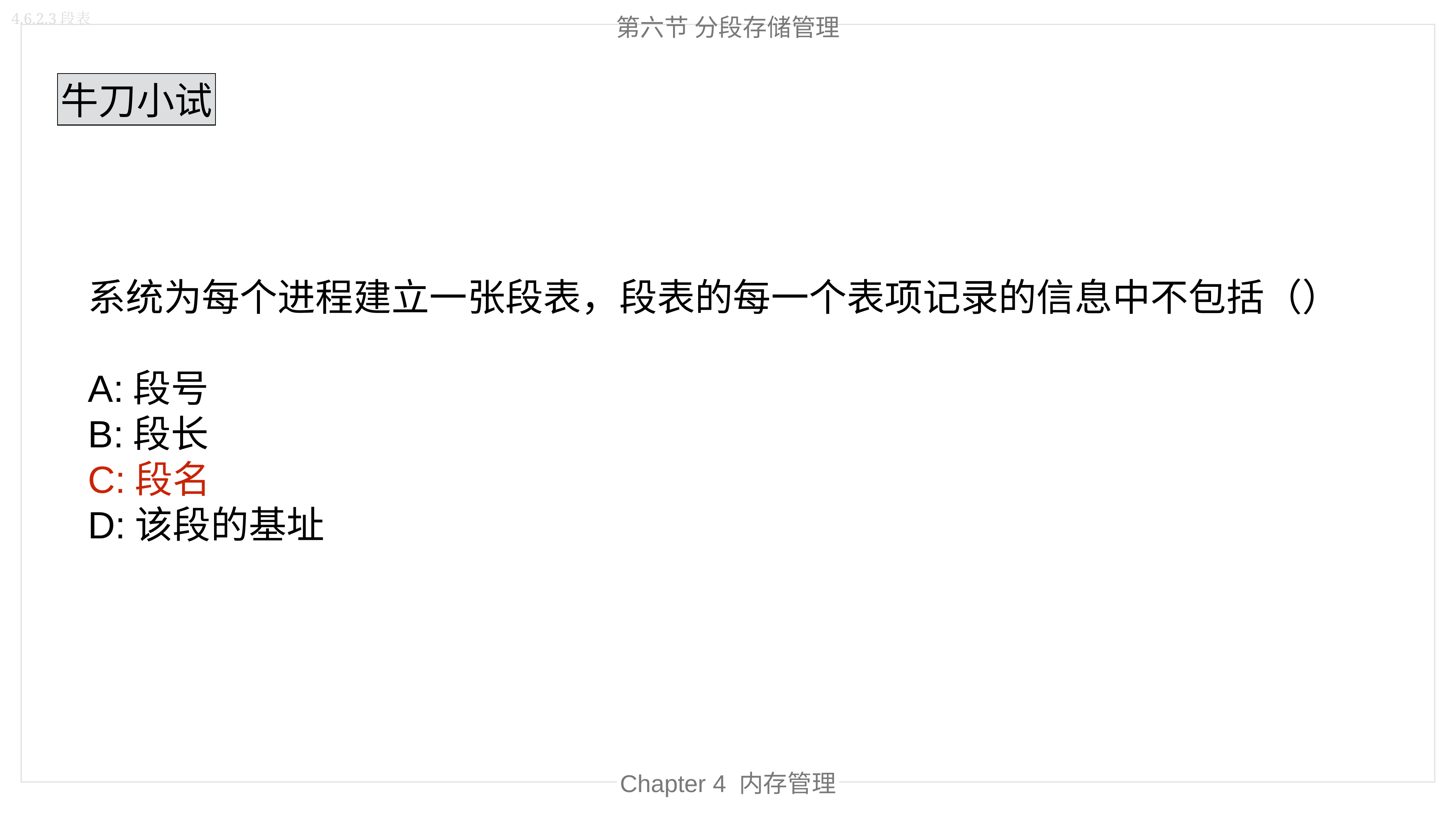

4.6.2.3段表
第六节 分段存储管理

牛刀小试
系统为每个进程建立一张段表，段表的每一个表项记录的信息中不包括（）

A:段号
B:段长
C:段名
D:该段的基址
Chapter 4 内存管理